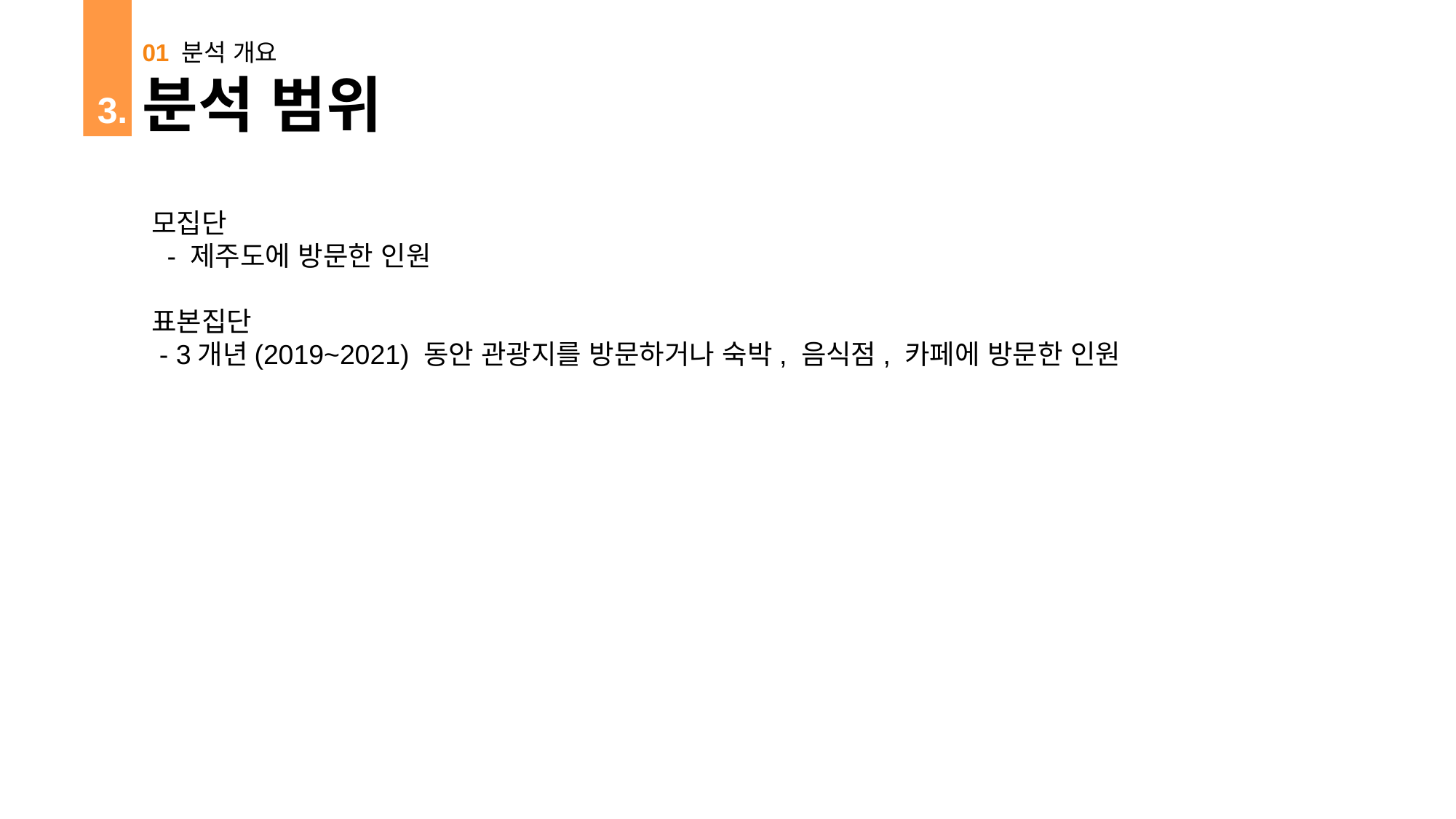

01 분석 개요
분석 범위
 3.
모집단
  - 제주도에 방문한 인원
표본집단
 - 3개년(2019~2021) 동안 관광지를 방문하거나 숙박, 음식점, 카페에 방문한 인원